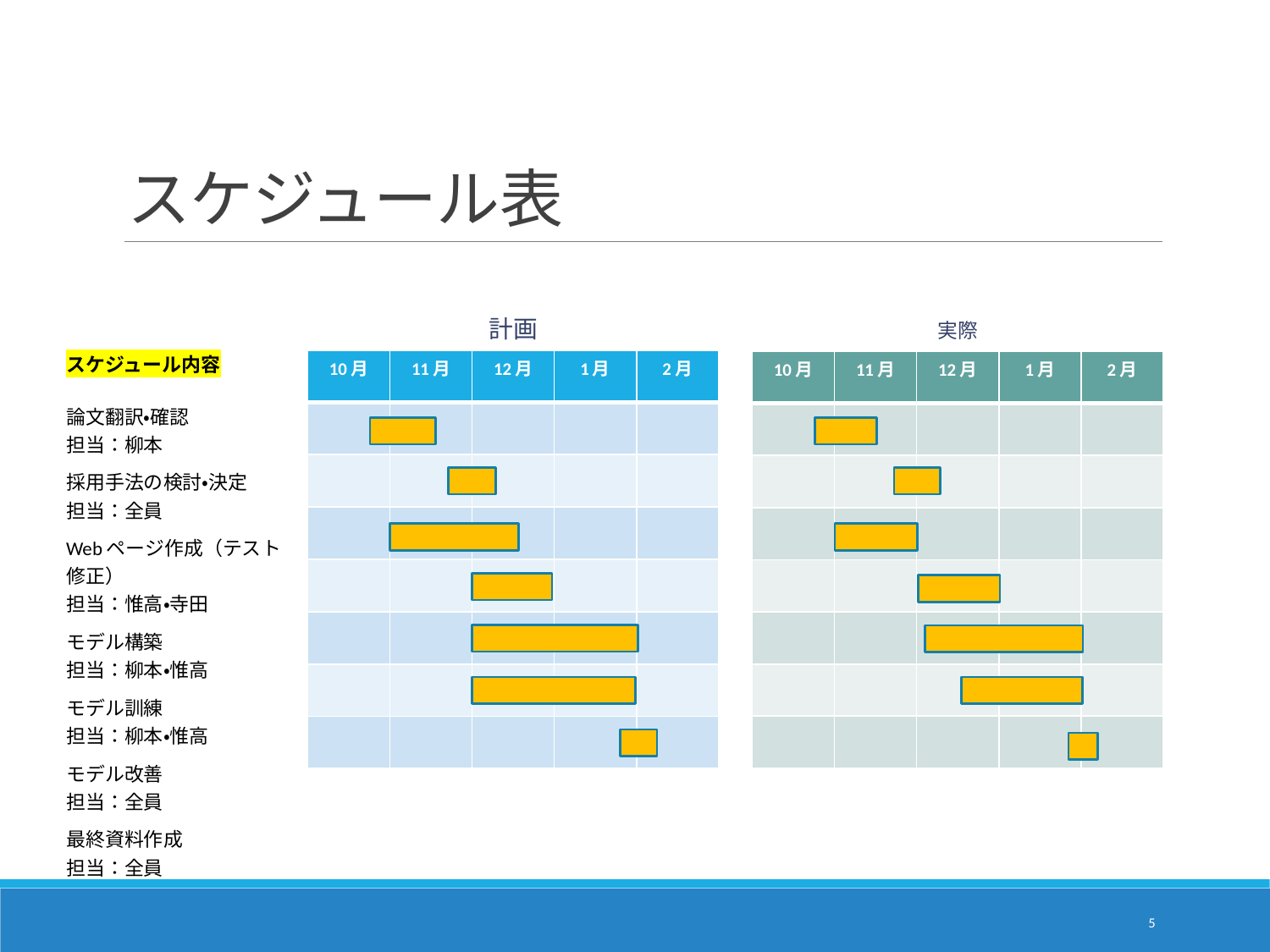

# スケジュール表
計画
実際
| スケジュール内容 |
| --- |
| 論文翻訳・確認 担当：柳本 |
| 採用手法の検討・決定 担当：全員 |
| Webページ作成（テスト修正） 担当：惟高・寺田 |
| モデル構築 担当：柳本・惟高 |
| モデル訓練 担当：柳本・惟高 |
| モデル改善 担当：全員 |
| 最終資料作成 担当：全員 |
| 10月 | 11月 | 12月 | 1月 | 2月 |
| --- | --- | --- | --- | --- |
|  |  |  |  |  |
|  |  |  |  |  |
|  |  |  |  |  |
|  |  |  |  |  |
|  |  |  |  |  |
|  |  |  |  |  |
|  |  |  |  |  |
| 10月 | 11月 | 12月 | 1月 | 2月 |
| --- | --- | --- | --- | --- |
|  |  |  |  |  |
|  |  |  |  |  |
|  |  |  |  |  |
|  |  |  |  |  |
|  |  |  |  |  |
|  |  |  |  |  |
|  |  |  |  |  |

5